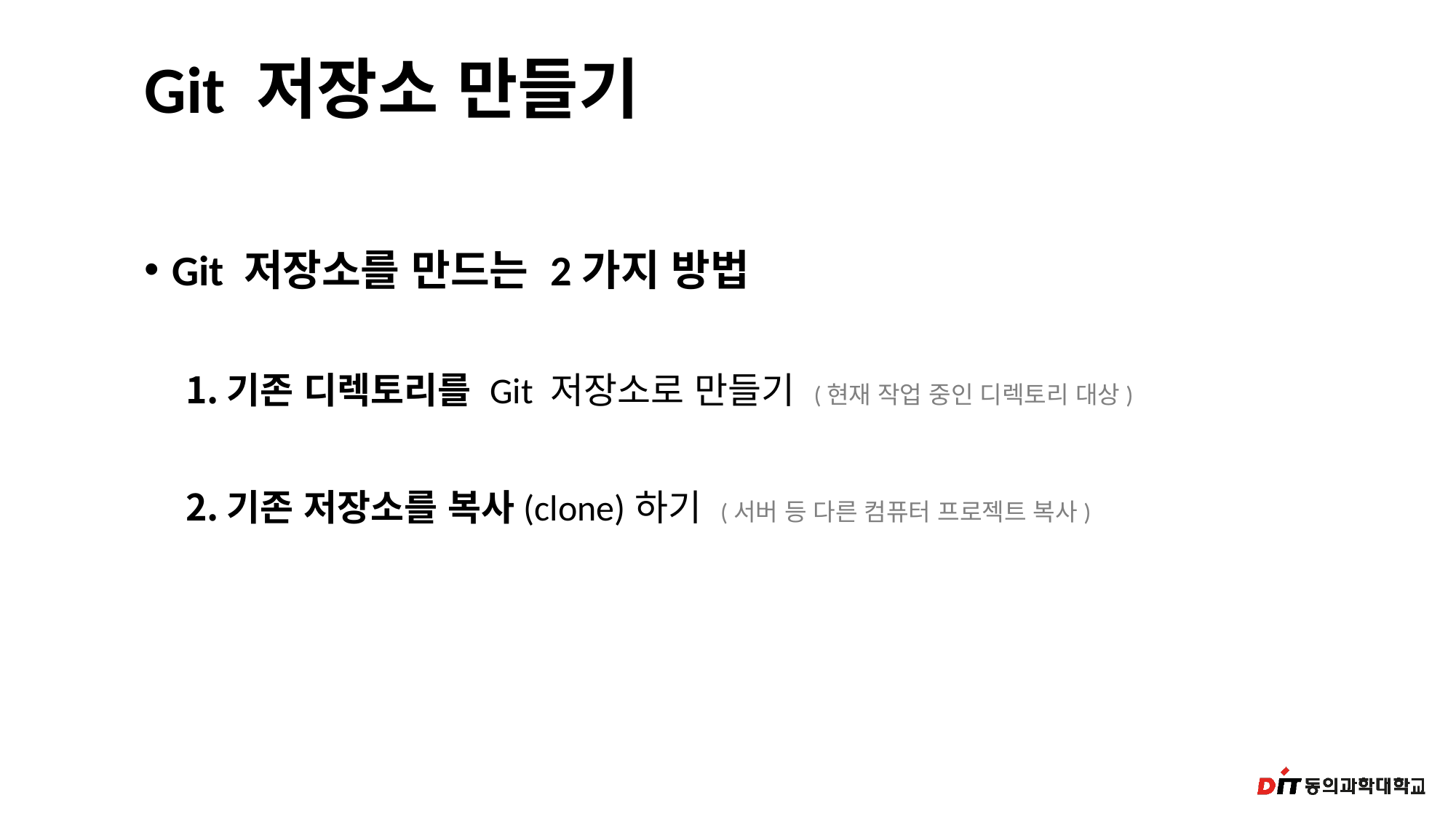

# Git 저장소 만들기
Git 저장소를 만드는 2가지 방법
기존 디렉토리를 Git 저장소로 만들기 (현재 작업 중인 디렉토리 대상)
기존 저장소를 복사(clone)하기 (서버 등 다른 컴퓨터 프로젝트 복사)